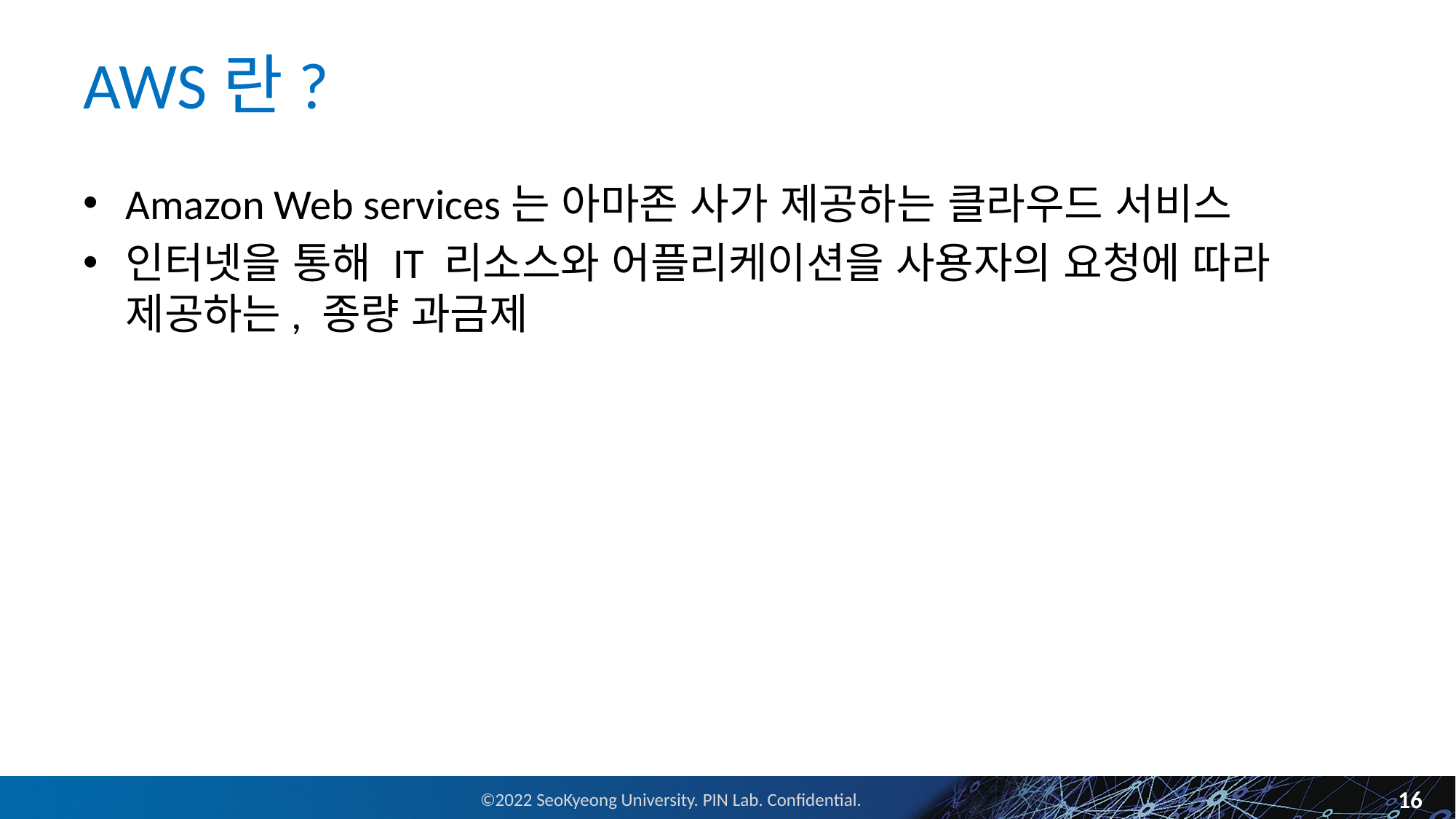

# AWS란?
Amazon Web services는 아마존 사가 제공하는 클라우드 서비스
인터넷을 통해 IT 리소스와 어플리케이션을 사용자의 요청에 따라 제공하는, 종량 과금제
16